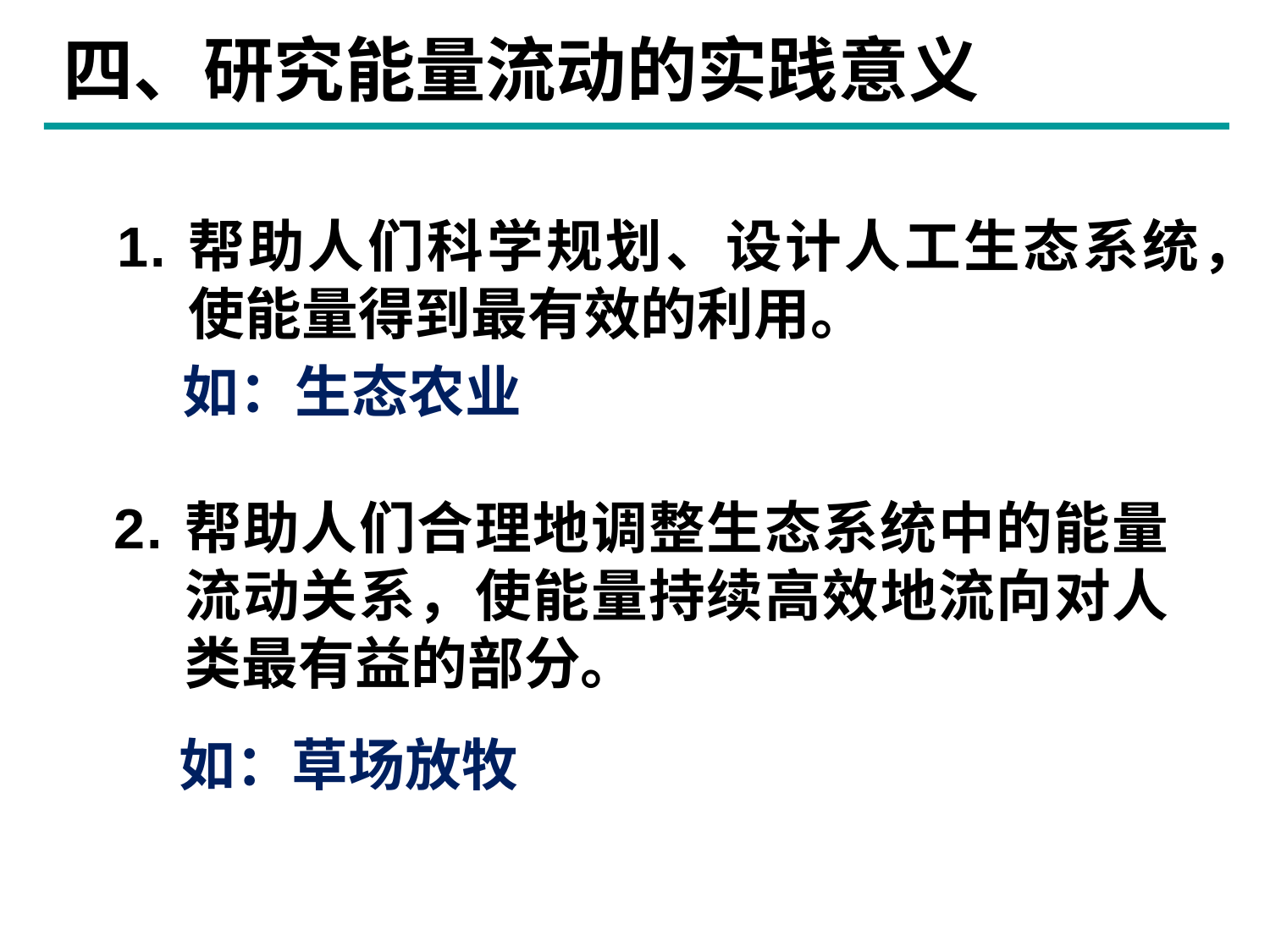

四、研究能量流动的实践意义
帮助人们科学规划、设计人工生态系统，使能量得到最有效的利用。
    如：生态农业
帮助人们合理地调整生态系统中的能量流动关系，使能量持续高效地流向对人类最有益的部分。
    如：草场放牧